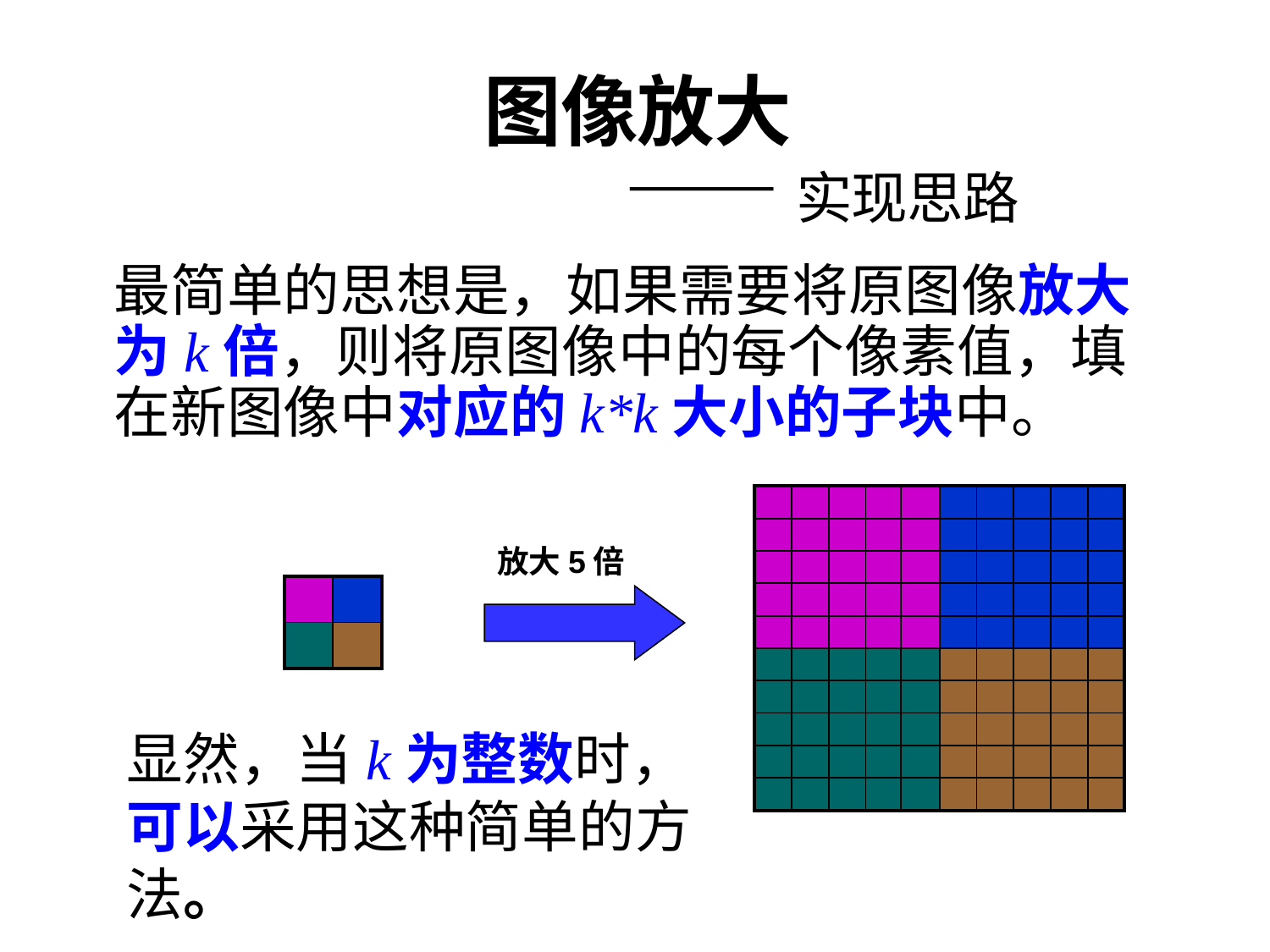

# 图像放大 —— 实现思路
最简单的思想是，如果需要将原图像放大为k倍，则将原图像中的每个像素值，填在新图像中对应的k*k大小的子块中。
|  |  |  |  |  |  |  |  |  |  |
| --- | --- | --- | --- | --- | --- | --- | --- | --- | --- |
|  |  |  |  |  |  |  |  |  |  |
|  |  |  |  |  |  |  |  |  |  |
|  |  |  |  |  |  |  |  |  |  |
|  |  |  |  |  |  |  |  |  |  |
|  |  |  |  |  |  |  |  |  |  |
|  |  |  |  |  |  |  |  |  |  |
|  |  |  |  |  |  |  |  |  |  |
|  |  |  |  |  |  |  |  |  |  |
|  |  |  |  |  |  |  |  |  |  |
放大5倍

|  |  |
| --- | --- |
|  |  |
显然，当k为整数时，可以采用这种简单的方法。